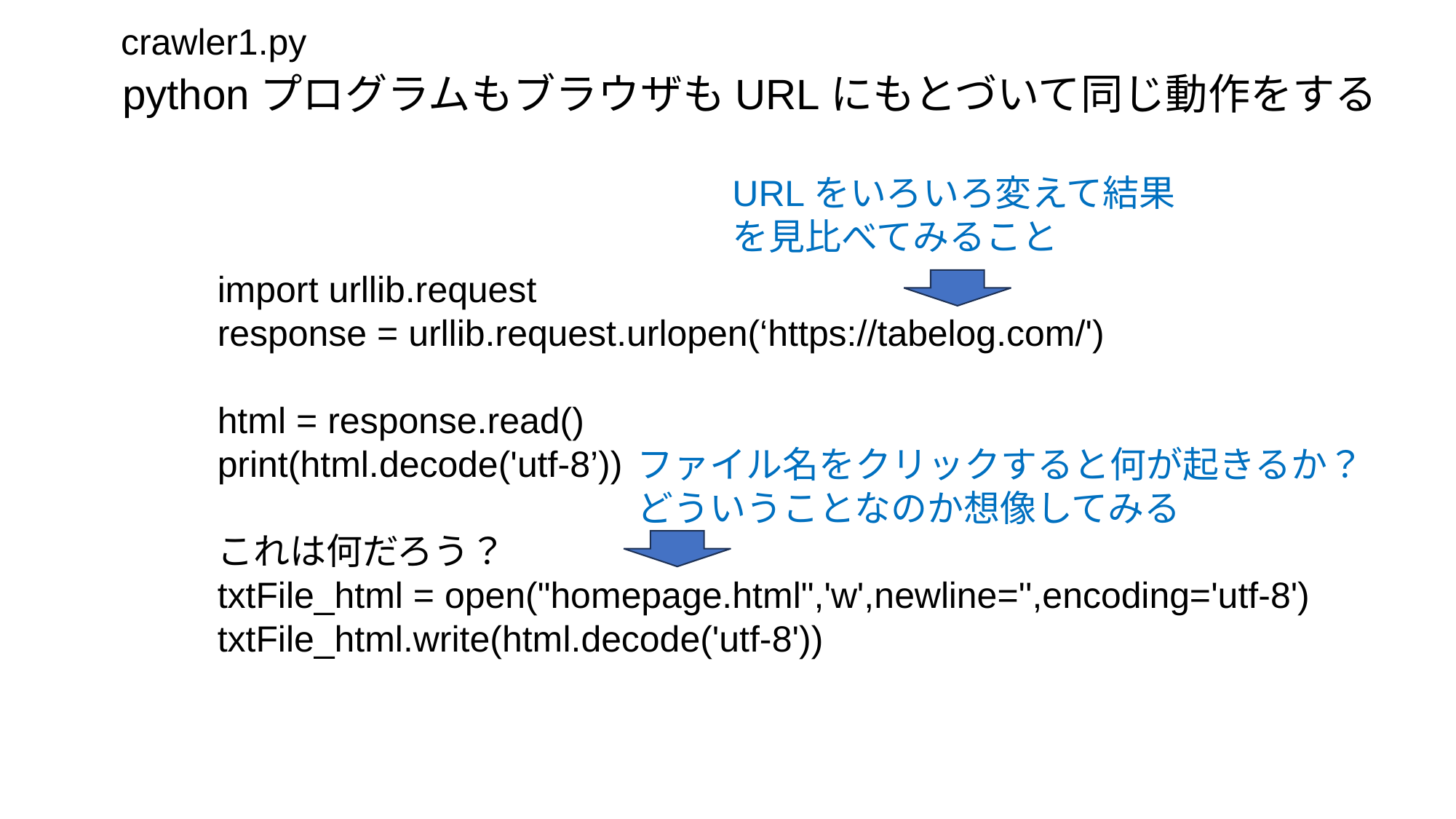

crawler1.py
pythonプログラムもブラウザもURLにもとづいて同じ動作をする
URLをいろいろ変えて結果を見比べてみること
import urllib.request
response = urllib.request.urlopen(‘https://tabelog.com/')

html = response.read()
print(html.decode('utf-8’))

これは何だろう？
txtFile_html = open("homepage.html",'w',newline='',encoding='utf-8')
txtFile_html.write(html.decode('utf-8'))

ファイル名をクリックすると何が起きるか？
どういうことなのか想像してみる